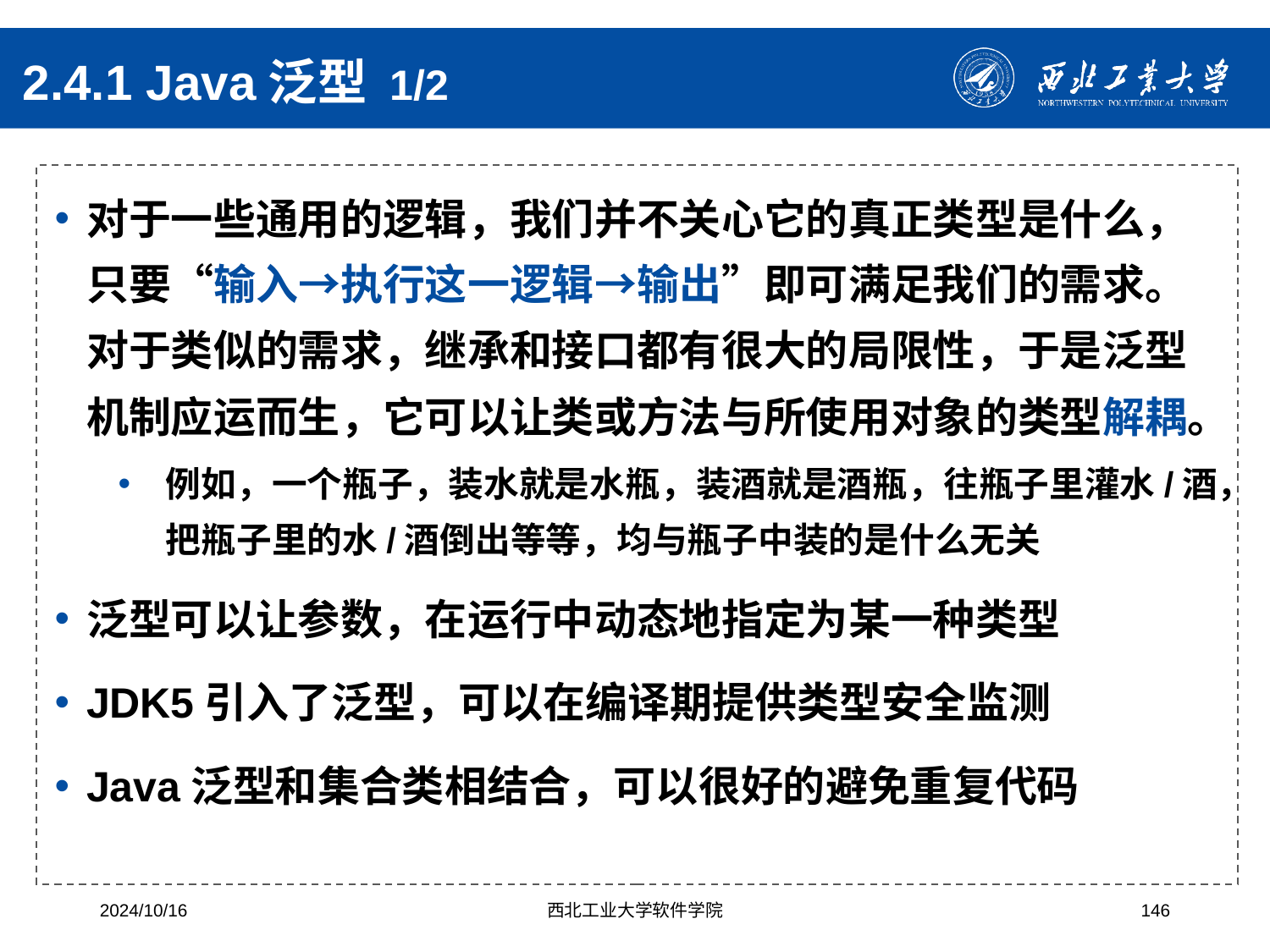

# 2.4.1 Java泛型 1/2
对于一些通用的逻辑，我们并不关心它的真正类型是什么，只要“输入→执行这一逻辑→输出”即可满足我们的需求。对于类似的需求，继承和接口都有很大的局限性，于是泛型机制应运而生，它可以让类或方法与所使用对象的类型解耦。
例如，一个瓶子，装水就是水瓶，装酒就是酒瓶，往瓶子里灌水/酒，把瓶子里的水/酒倒出等等，均与瓶子中装的是什么无关
泛型可以让参数，在运行中动态地指定为某一种类型
JDK5引入了泛型，可以在编译期提供类型安全监测
Java泛型和集合类相结合，可以很好的避免重复代码
2024/10/16
西北工业大学软件学院
146